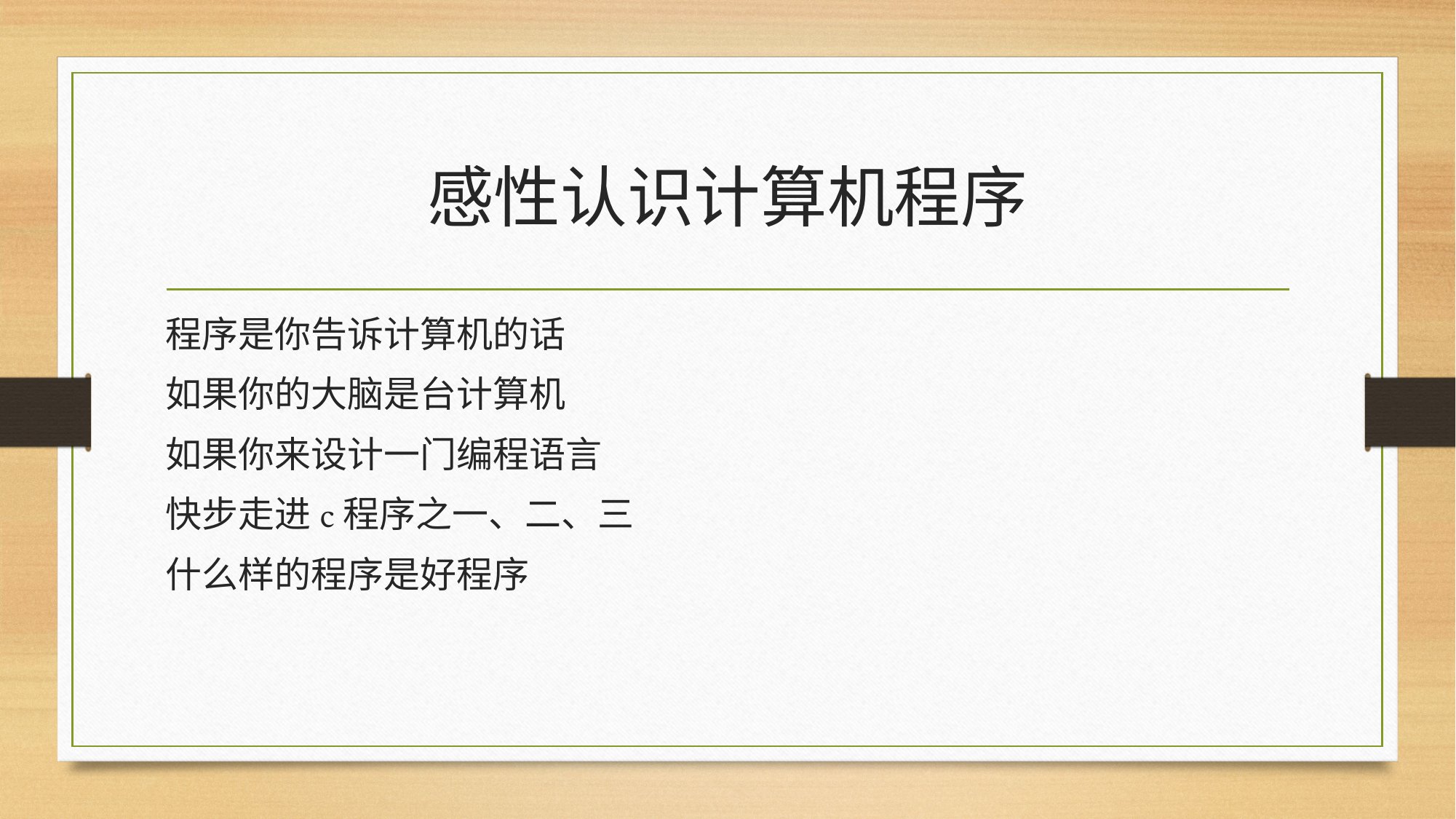

# 感性认识计算机程序
程序是你告诉计算机的话
如果你的大脑是台计算机
如果你来设计一门编程语言
快步走进c程序之一、二、三
什么样的程序是好程序